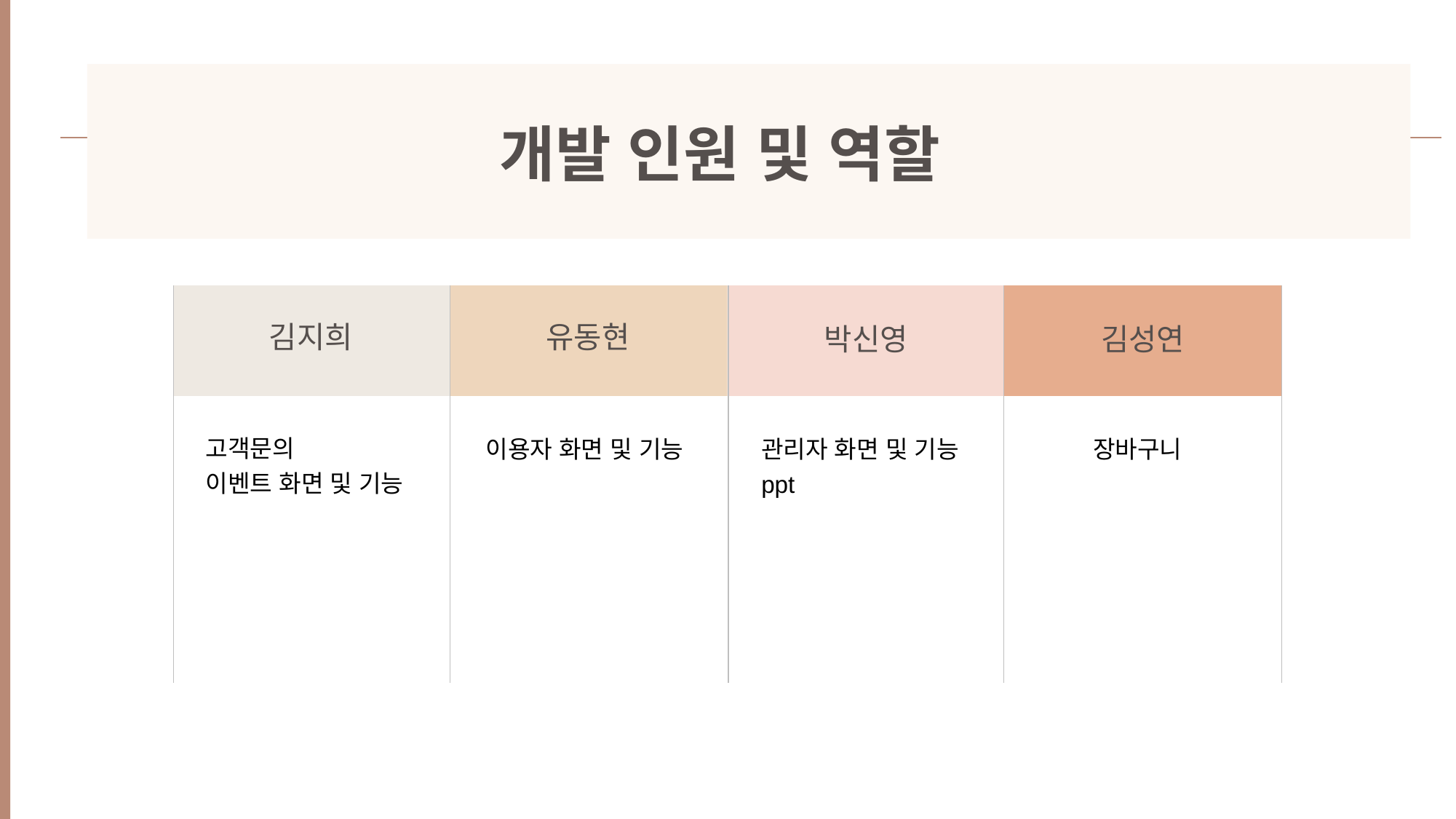

개발 인원 및 역할

유동현
김지희
박신영
김성연
고객문의
이벤트 화면 및 기능
이용자 화면 및 기능
관리자 화면 및 기능
ppt
장바구니